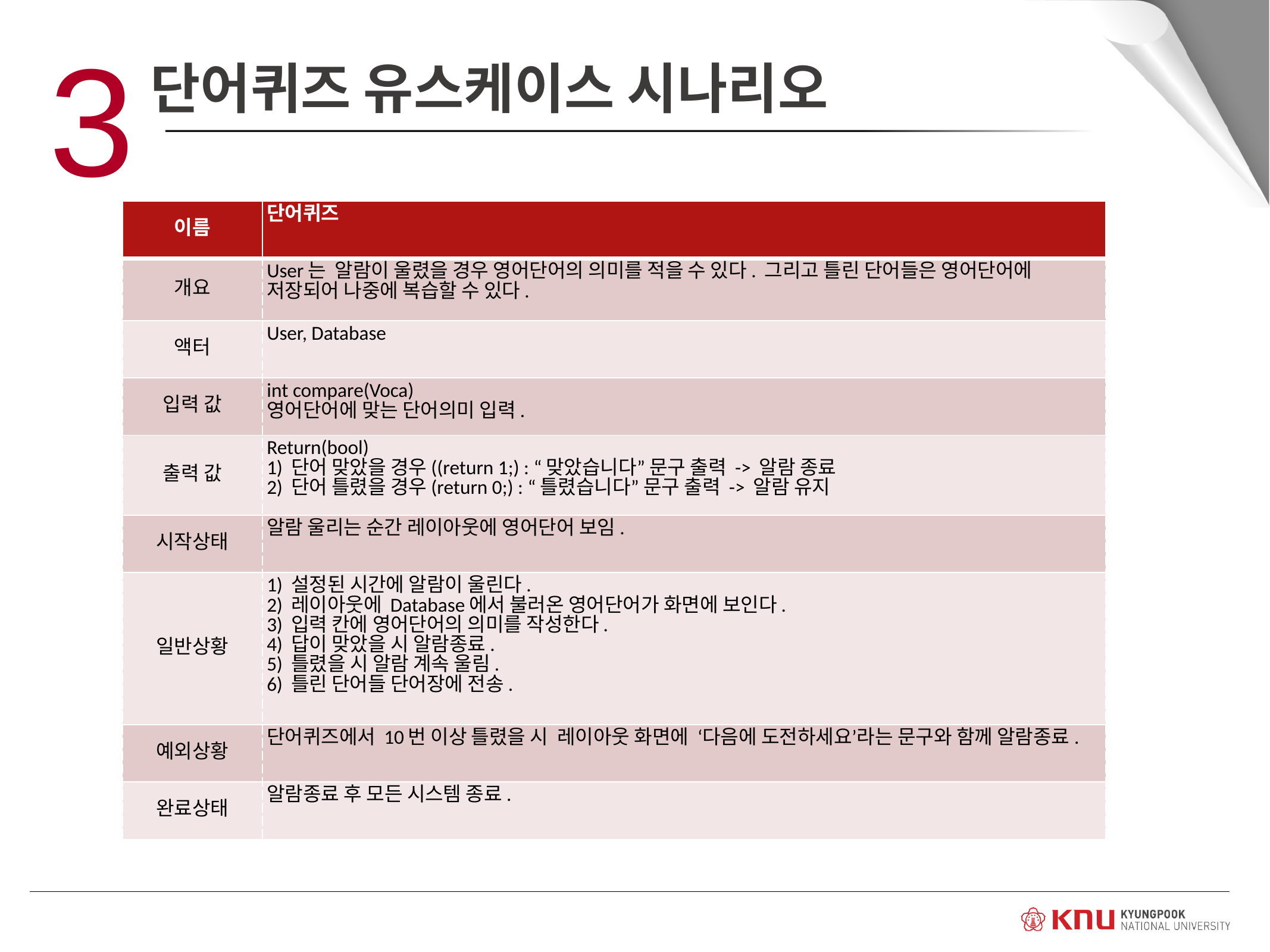

3
단어퀴즈 유스케이스 시나리오
| 이름 | 단어퀴즈 |
| --- | --- |
| 개요 | User는 알람이 울렸을 경우 영어단어의 의미를 적을 수 있다. 그리고 틀린 단어들은 영어단어에 저장되어 나중에 복습할 수 있다. |
| 액터 | User, Database |
| 입력 값 | int compare(Voca) 영어단어에 맞는 단어의미 입력. |
| 출력 값 | Return(bool) 1) 단어 맞았을 경우((return 1;) : “맞았습니다” 문구 출력 -> 알람 종료 2) 단어 틀렸을 경우(return 0;) : “틀렸습니다” 문구 출력 -> 알람 유지 |
| 시작상태 | 알람 울리는 순간 레이아웃에 영어단어 보임. |
| 일반상황 | 1) 설정된 시간에 알람이 울린다. 2) 레이아웃에 Database에서 불러온 영어단어가 화면에 보인다. 3) 입력 칸에 영어단어의 의미를 작성한다. 4) 답이 맞았을 시 알람종료. 5) 틀렸을 시 알람 계속 울림. 6) 틀린 단어들 단어장에 전송. |
| 예외상황 | 단어퀴즈에서 10번 이상 틀렸을 시 레이아웃 화면에 ‘다음에 도전하세요’라는 문구와 함께 알람종료. |
| 완료상태 | 알람종료 후 모든 시스템 종료. |
8